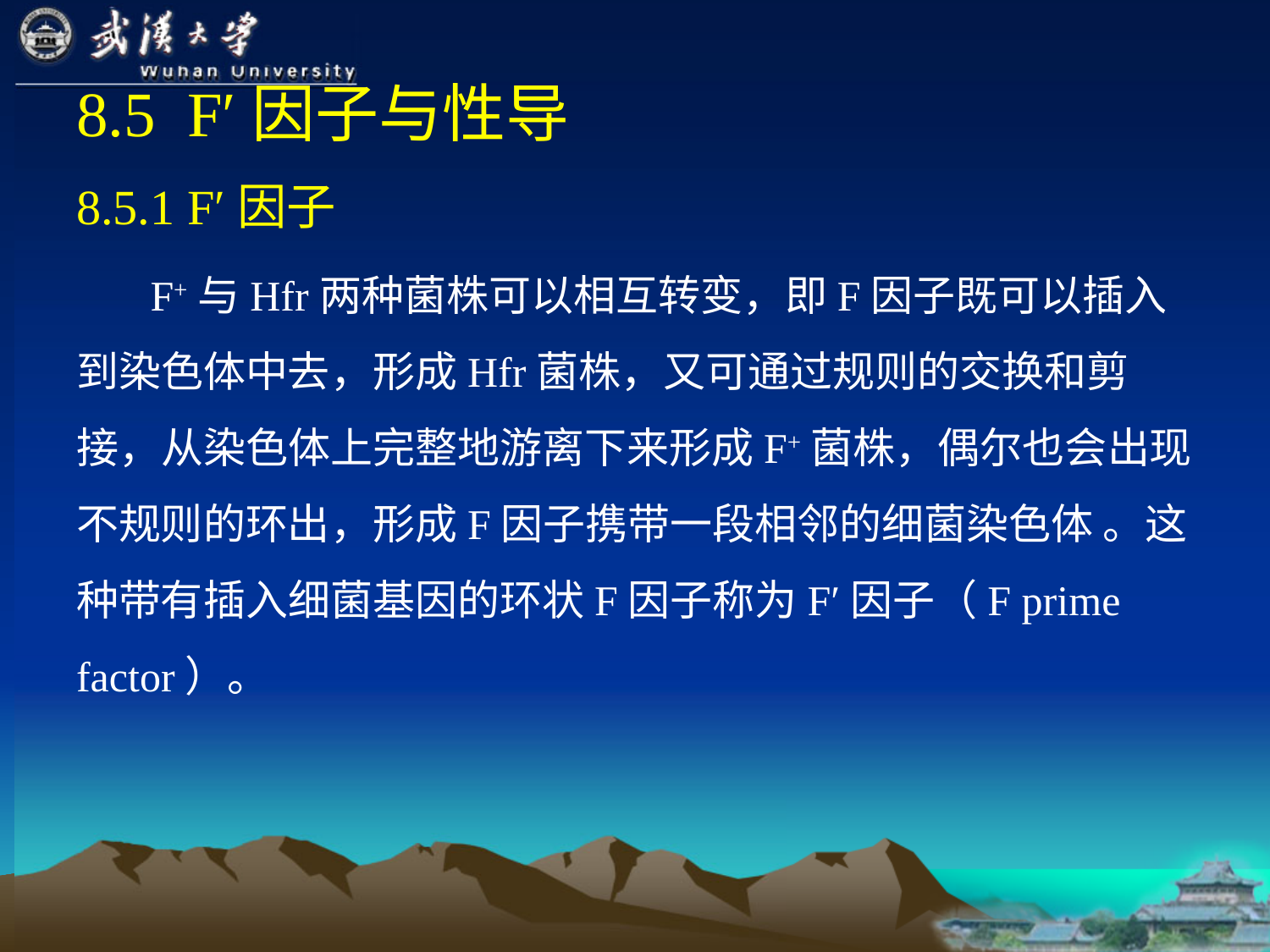

# 8.5  F′因子与性导
8.5.1 F′因子
       F+与Hfr两种菌株可以相互转变，即F因子既可以插入到染色体中去，形成Hfr菌株，又可通过规则的交换和剪接，从染色体上完整地游离下来形成F+菌株，偶尔也会出现不规则的环出，形成F因子携带一段相邻的细菌染色体 。这种带有插入细菌基因的环状F因子称为F′因子（F prime factor）。